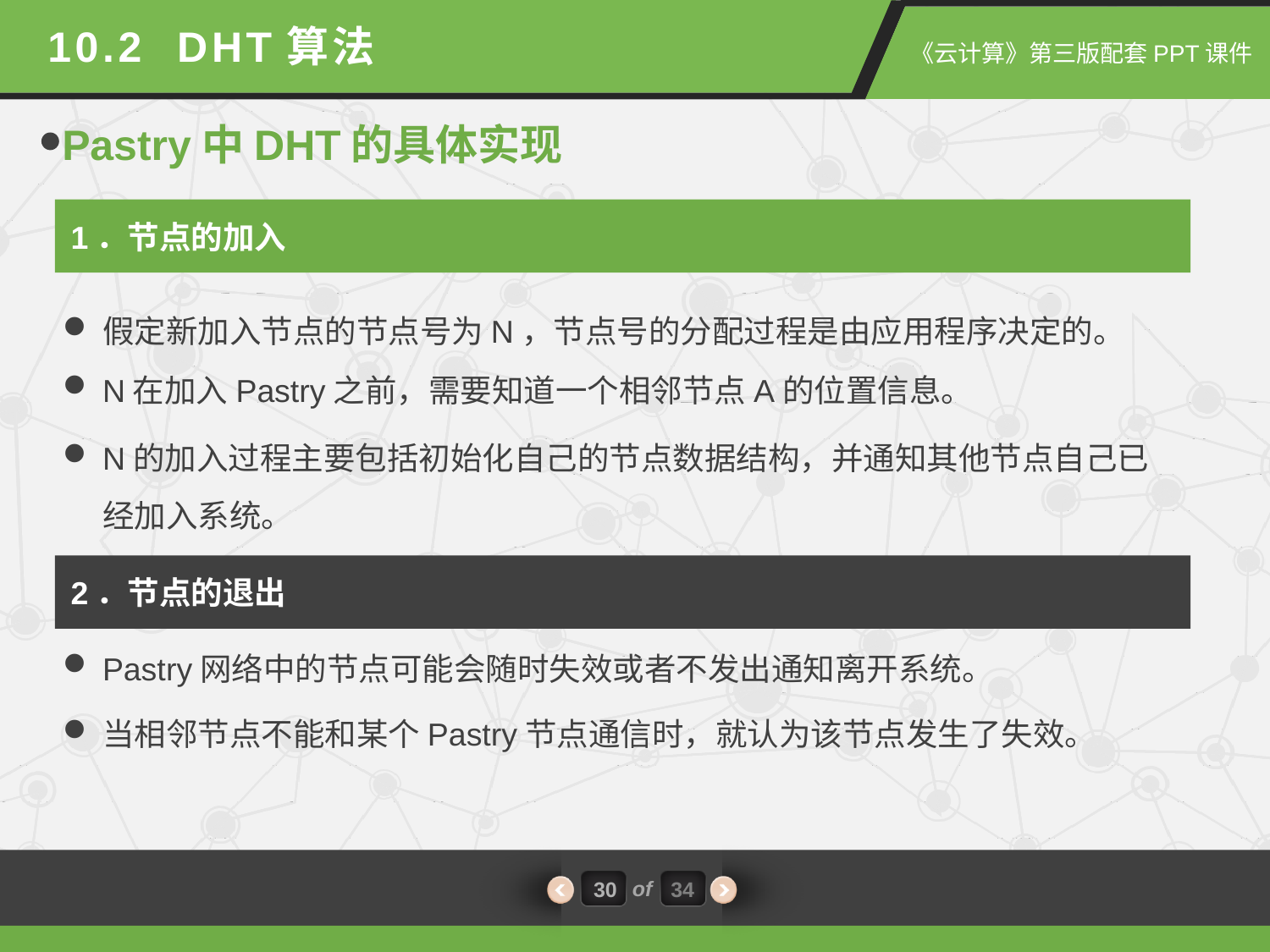

10.2  DHT算法
Pastry中DHT的具体实现

1．节点的加入
假定新加入节点的节点号为N，节点号的分配过程是由应用程序决定的。
N在加入Pastry之前，需要知道一个相邻节点A的位置信息。
N的加入过程主要包括初始化自己的节点数据结构，并通知其他节点自己已经加入系统。

2．节点的退出
Pastry网络中的节点可能会随时失效或者不发出通知离开系统。
当相邻节点不能和某个Pastry节点通信时，就认为该节点发生了失效。
30